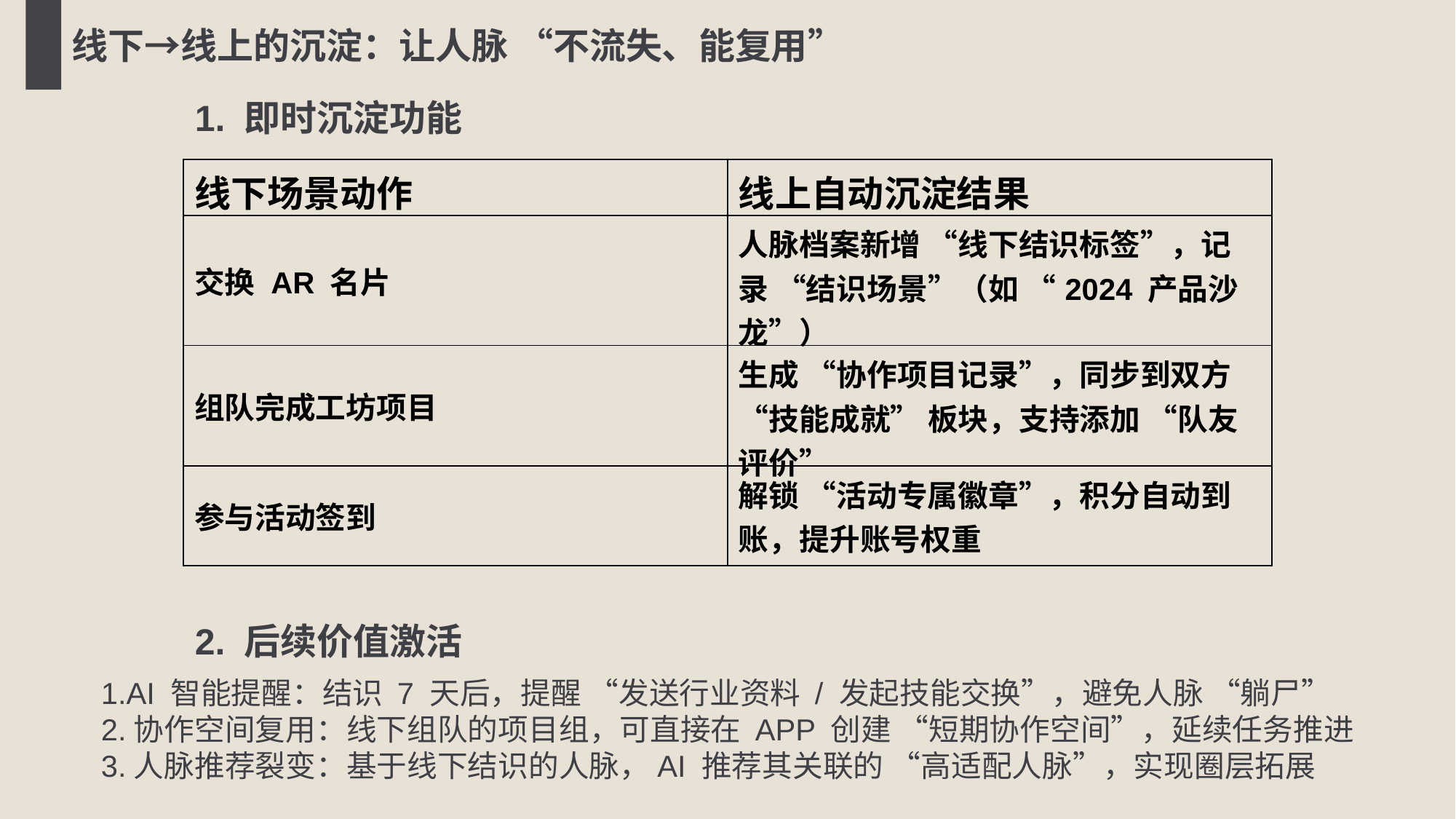

线下→线上的沉淀：让人脉 “不流失、能复用”
1. 即时沉淀功能
| 线下场景动作 | 线上自动沉淀结果 |
| --- | --- |
| 交换 AR 名片 | 人脉档案新增 “线下结识标签”，记录 “结识场景”（如 “2024 产品沙龙”） |
| 组队完成工坊项目 | 生成 “协作项目记录”，同步到双方 “技能成就” 板块，支持添加 “队友评价” |
| 参与活动签到 | 解锁 “活动专属徽章”，积分自动到账，提升账号权重 |
2. 后续价值激活
1.AI 智能提醒：结识 7 天后，提醒 “发送行业资料 / 发起技能交换”，避免人脉 “躺尸”
2.协作空间复用：线下组队的项目组，可直接在 APP 创建 “短期协作空间”，延续任务推进
3.人脉推荐裂变：基于线下结识的人脉，AI 推荐其关联的 “高适配人脉”，实现圈层拓展